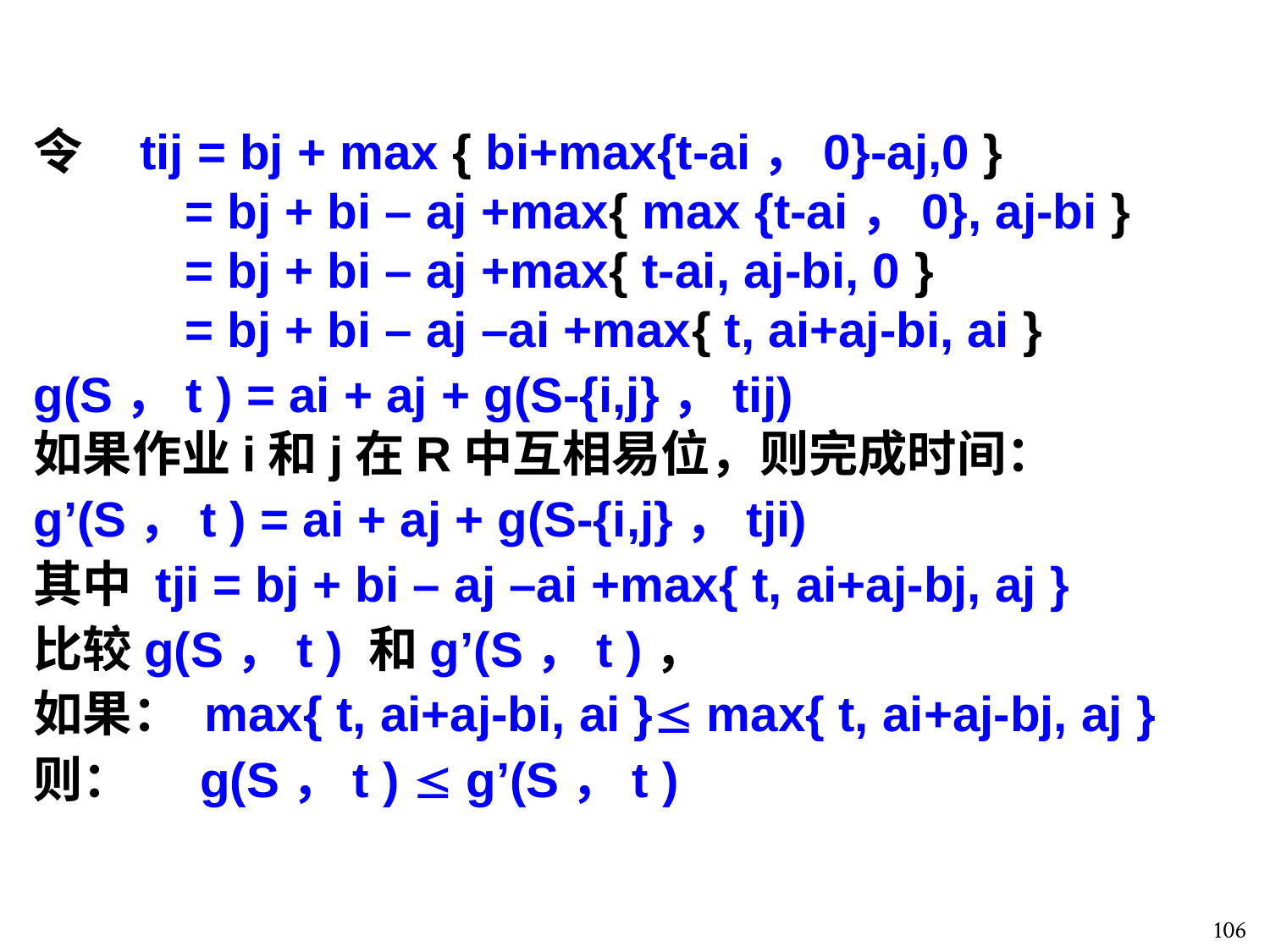

令    tij = bj + max { bi+max{t-ai，0}-aj,0 }
           = bj + bi – aj +max{ max {t-ai，0}, aj-bi }
           = bj + bi – aj +max{ t-ai, aj-bi, 0 }
           = bj + bi – aj –ai +max{ t, ai+aj-bi, ai }
g(S，t ) = ai + aj + g(S-{i,j}，tij)
如果作业i和j在R中互相易位，则完成时间：
g’(S，t ) = ai + aj + g(S-{i,j}，tji)
其中 tji = bj + bi – aj –ai +max{ t, ai+aj-bj, aj }
比较g(S，t ) 和g’(S，t )，
如果： max{ t, ai+aj-bi, ai }≤ max{ t, ai+aj-bj, aj }
则：     g(S，t ) ≤ g’(S，t )
106